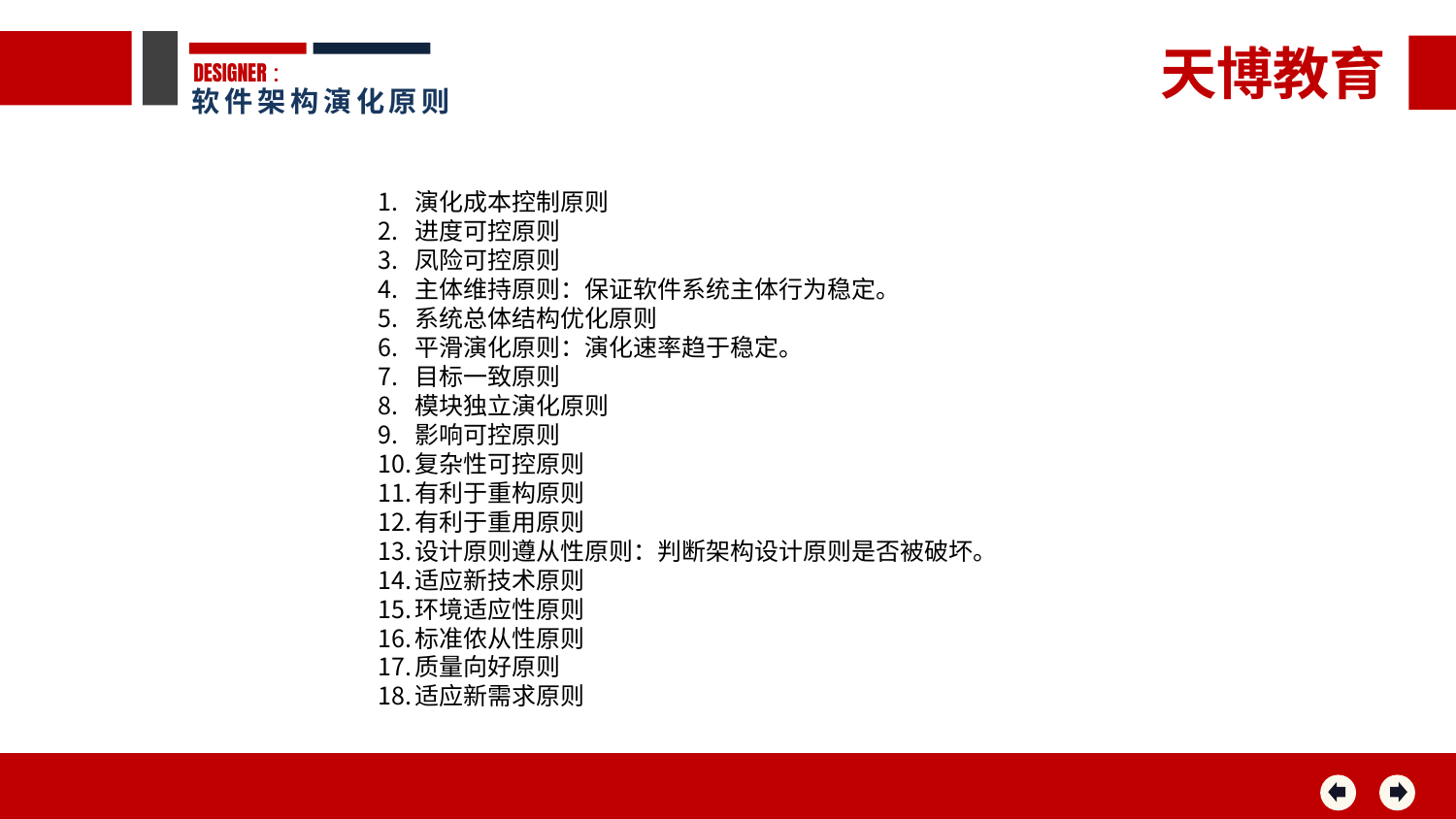

天博教育

DESIGNER：
软件架构演化原则
演化成本控制原则
进度可控原则
凤险可控原则
主体维持原则：保证软件系统主体行为稳定。
系统总体结构优化原则
平滑演化原则：演化速率趋于稳定。
目标一致原则
模块独立演化原则
影响可控原则
复杂性可控原则
有利于重构原则
有利于重用原则
设计原则遵从性原则：判断架构设计原则是否被破坏。
适应新技术原则
环境适应性原则
标准侬从性原则
质量向好原则
适应新需求原则